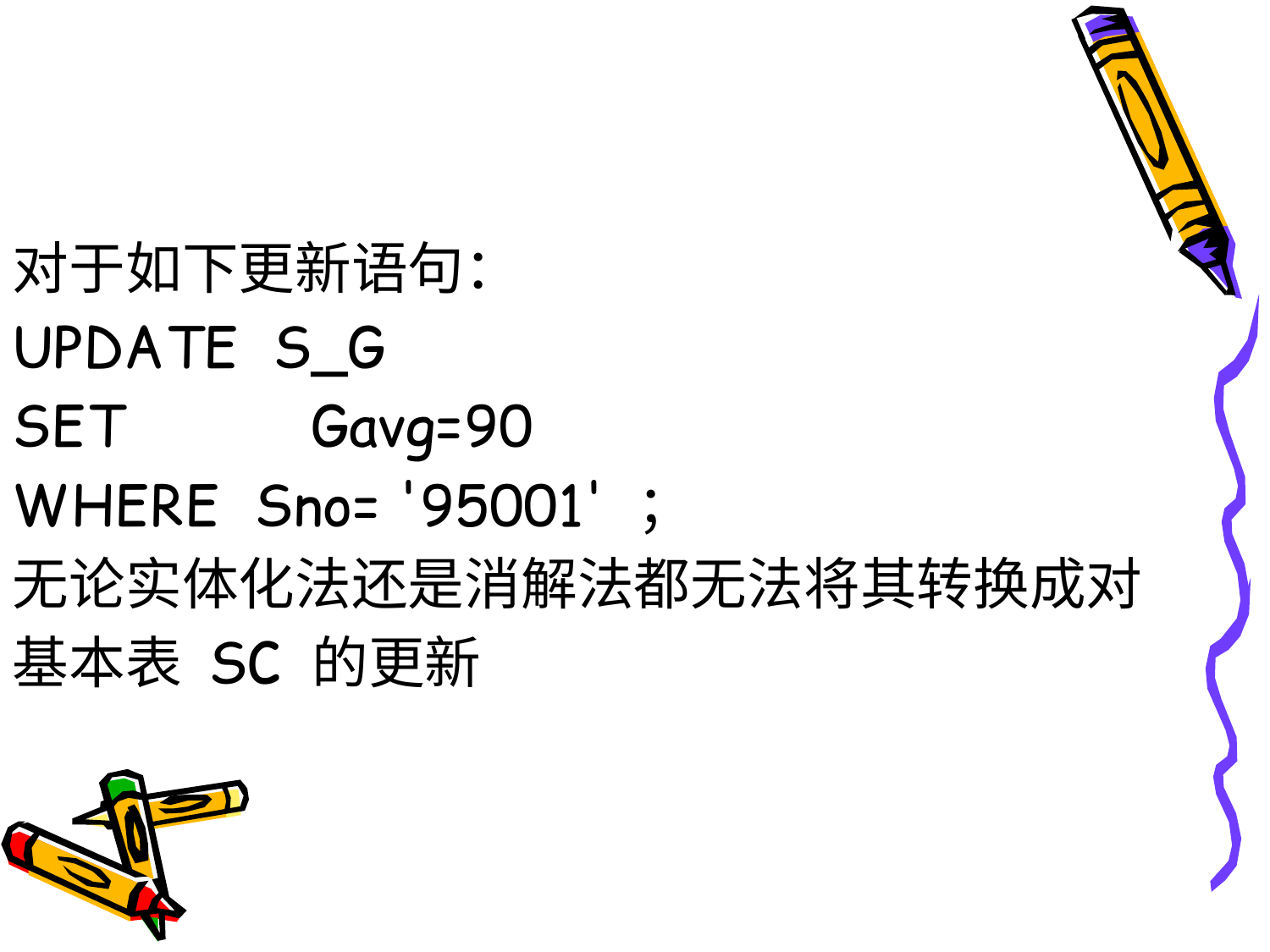

#
对于如下更新语句：
UPDATE  S_G
SET           Gavg=90
WHERE  Sno= '95001' ；
无论实体化法还是消解法都无法将其转换成对
基本表 SC 的更新